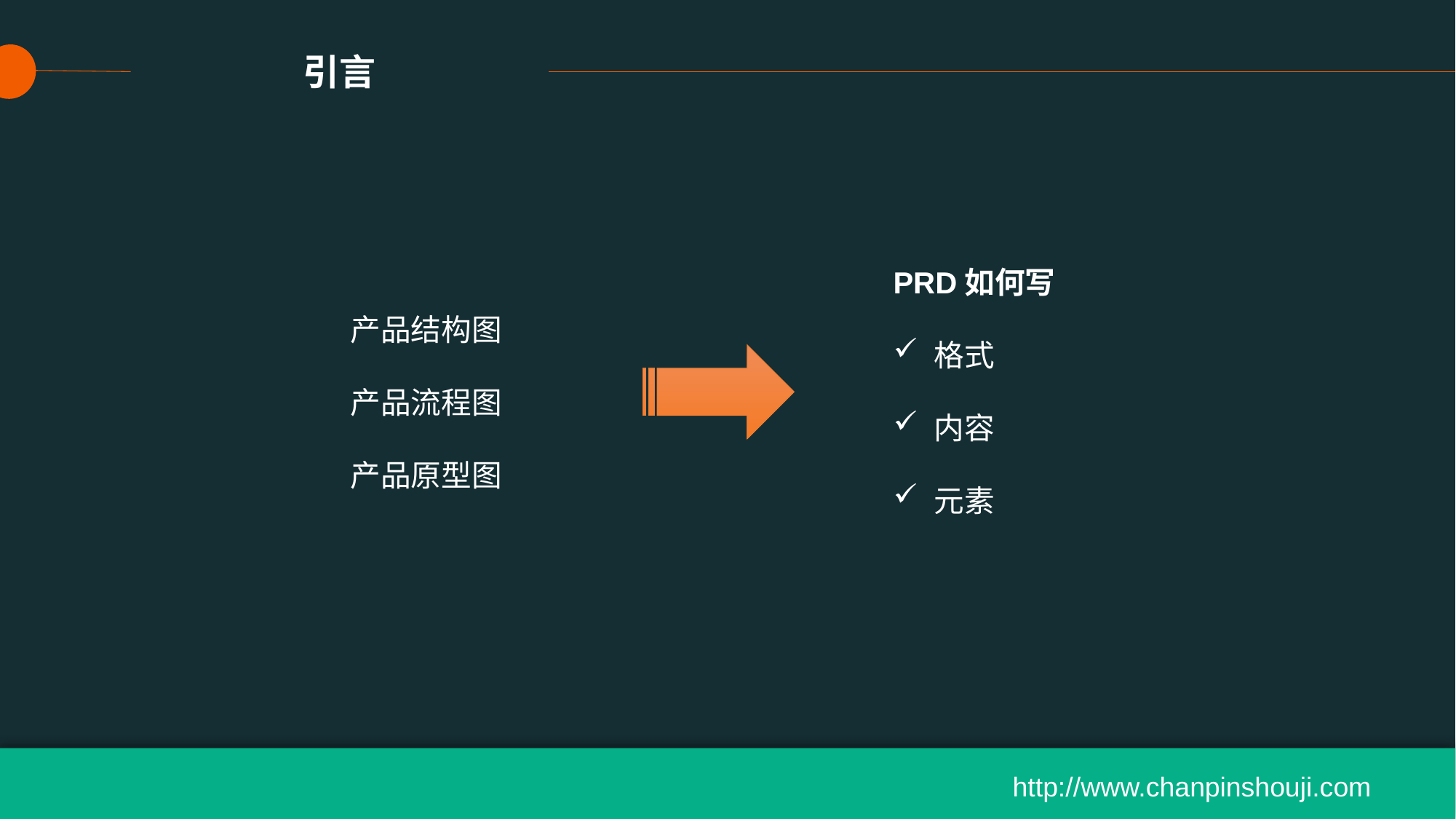

引言
PRD如何写

格式

内容

元素
产品结构图

产品流程图

产品原型图

http://www.chanpinshouji.com